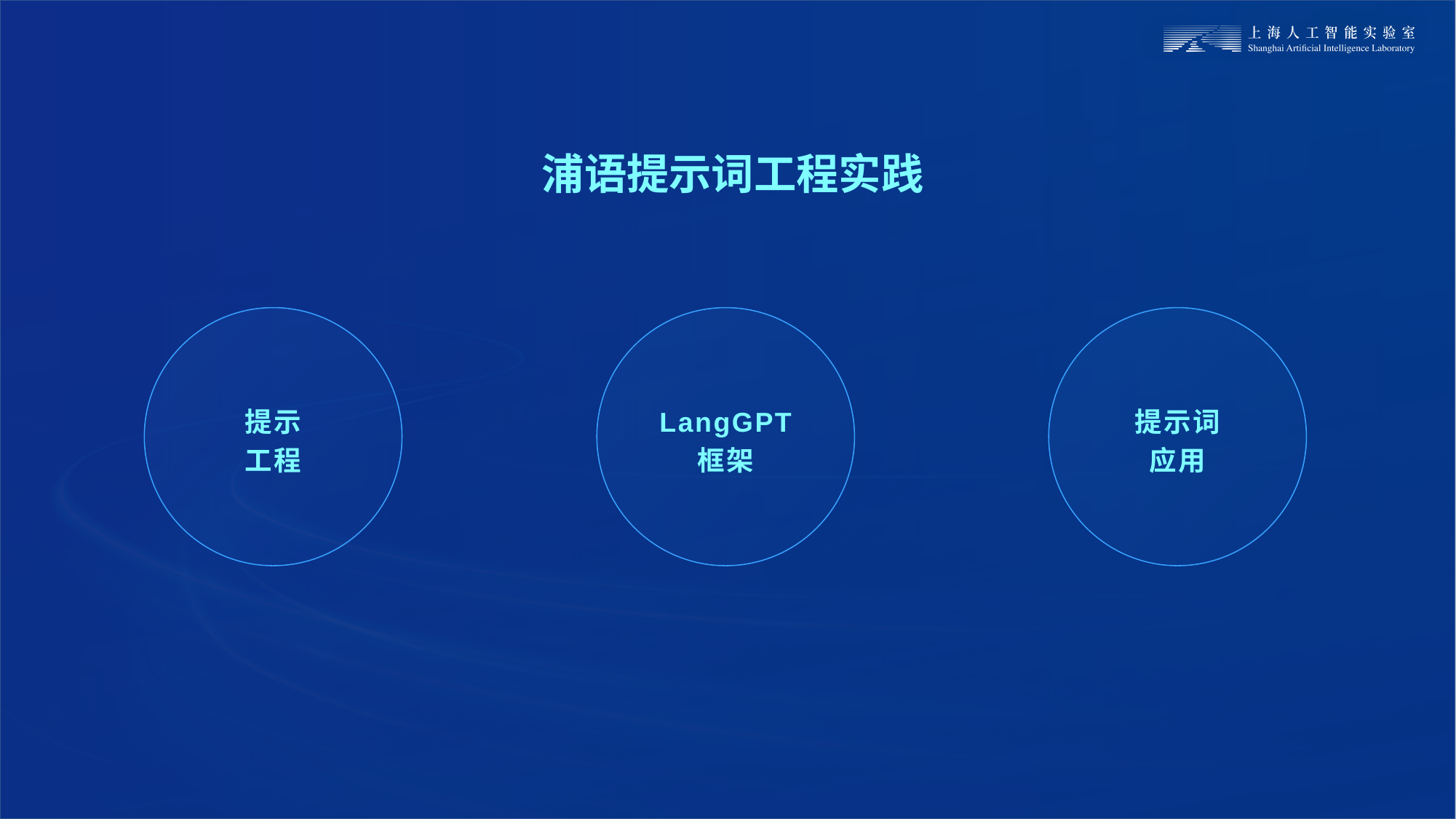

浦语提示词工程实践

提示词
应用

提示
工程

LangGPT
框架